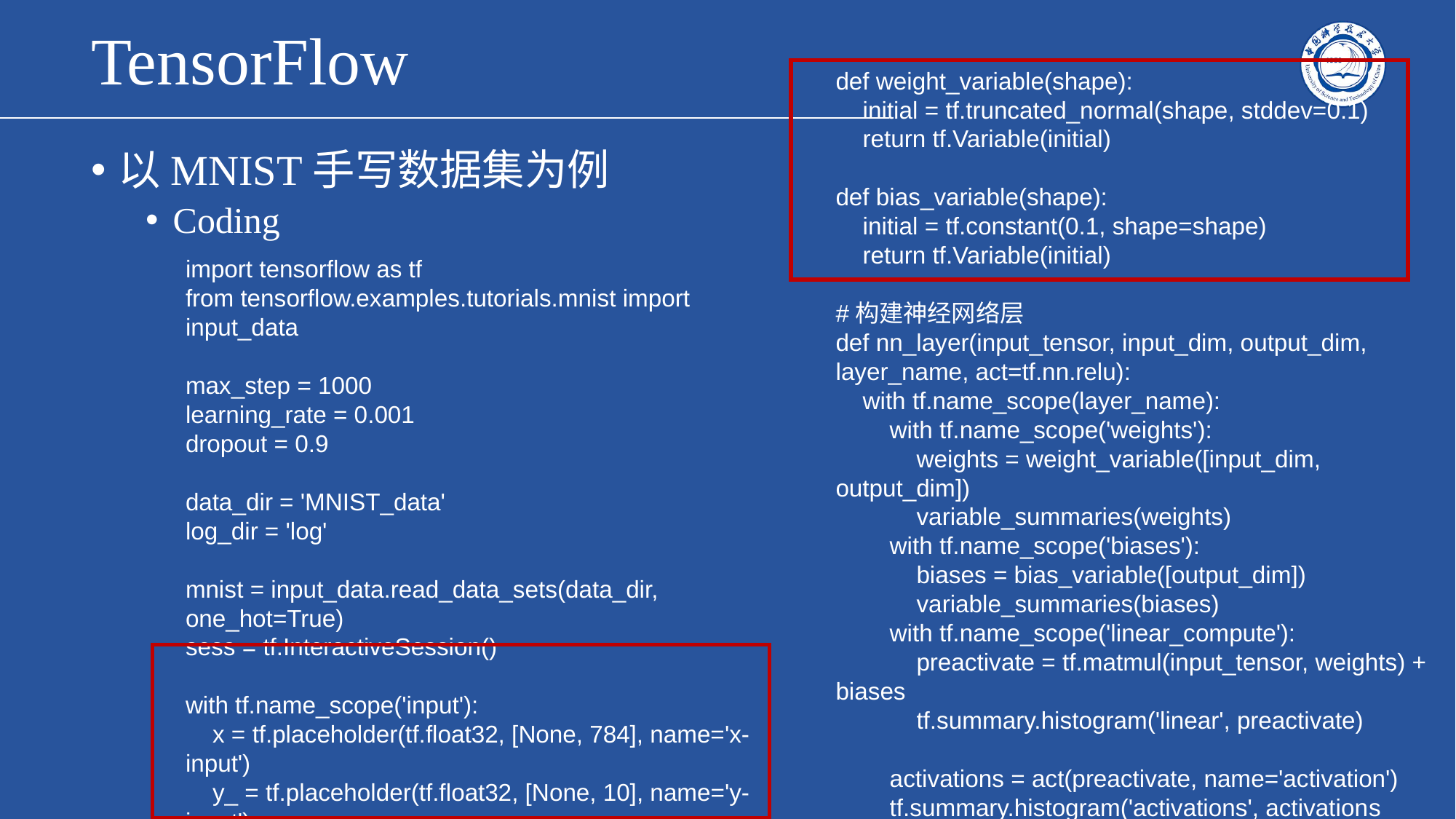

# TensorFlow

def weight_variable(shape):
    initial = tf.truncated_normal(shape, stddev=0.1)
    return tf.Variable(initial)

def bias_variable(shape):
    initial = tf.constant(0.1, shape=shape)
    return tf.Variable(initial)

#构建神经网络层
def nn_layer(input_tensor, input_dim, output_dim, layer_name, act=tf.nn.relu):
    with tf.name_scope(layer_name):
        with tf.name_scope('weights'):
            weights = weight_variable([input_dim, output_dim])
            variable_summaries(weights)
        with tf.name_scope('biases'):
            biases = bias_variable([output_dim])
            variable_summaries(biases)
        with tf.name_scope('linear_compute'):
            preactivate = tf.matmul(input_tensor, weights) + biases
            tf.summary.histogram('linear', preactivate)

        activations = act(preactivate, name='activation')
        tf.summary.histogram('activations', activations
39
以MNIST手写数据集为例
Coding

import tensorflow as tf
from tensorflow.examples.tutorials.mnist import input_data

max_step = 1000
learning_rate = 0.001
dropout = 0.9

data_dir = 'MNIST_data'
log_dir = 'log'

mnist = input_data.read_data_sets(data_dir, one_hot=True)
sess = tf.InteractiveSession()

with tf.name_scope('input'):
    x = tf.placeholder(tf.float32, [None, 784], name='x-input')
    y_ = tf.placeholder(tf.float32, [None, 10], name='y-input')